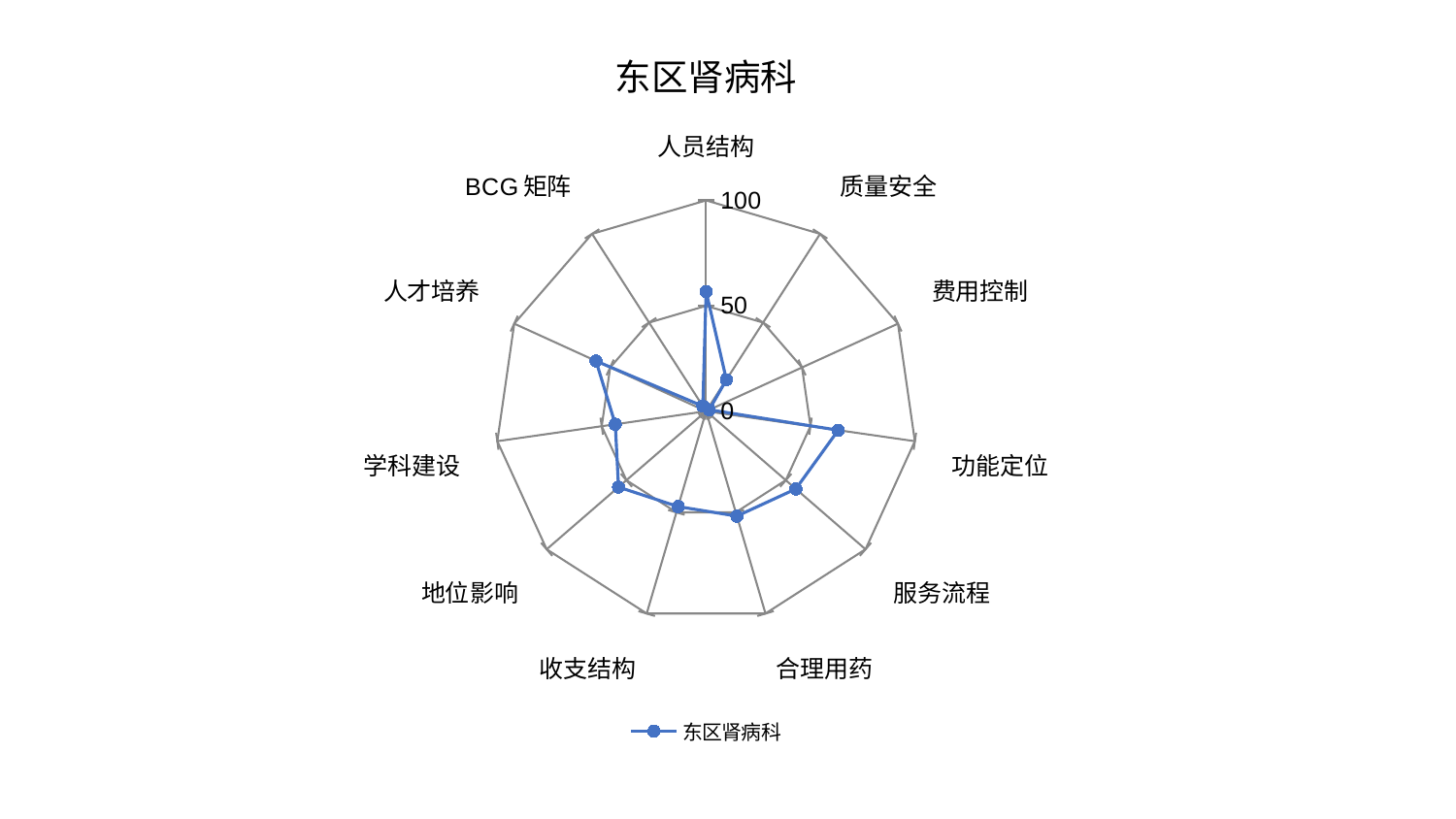

### Chart: 东区肾病科

| Category | 东区肾病科 |
|---|---|
| 人员结构 | 56.815719940612844 |
| 质量安全 | 17.794192479808874 |
| 费用控制 | 1.6467630429589672 |
| 功能定位 | 63.30223822156812 |
| 服务流程 | 56.29593280940472 |
| 合理用药 | 51.855284755693084 |
| 收支结构 | 47.133667079857986 |
| 地位影响 | 54.95569726532165 |
| 学科建设 | 43.50975517036145 |
| 人才培养 | 57.35904603315578 |
| BCG矩阵 | 2.8729227260032406 |
115